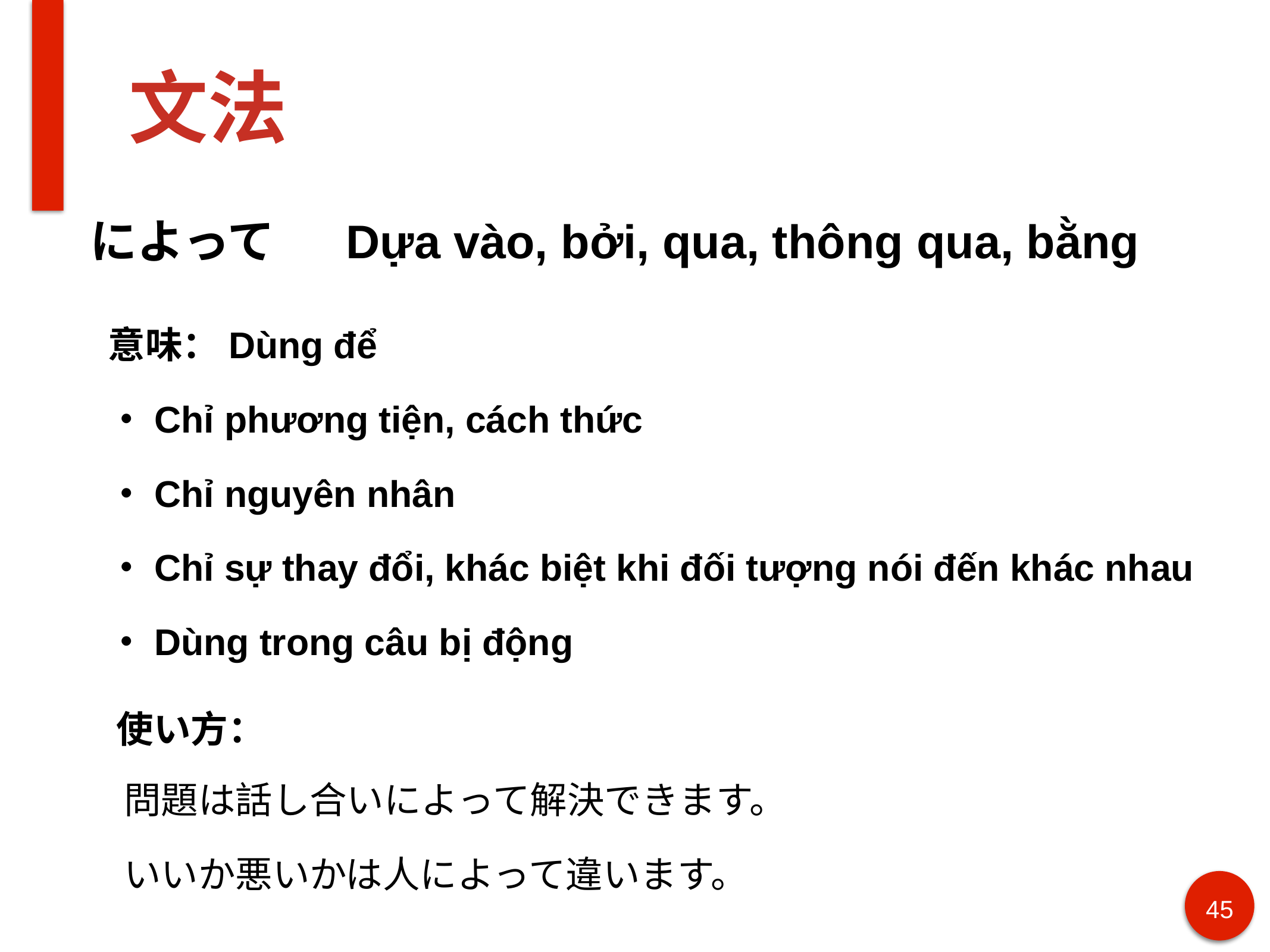

# 文法
によって 　Dựa vào, bởi, qua, thông qua, bằng

意味：Dùng để
・Chỉ phương tiện, cách thức
・Chỉ nguyên nhân
・Chỉ sự thay đổi, khác biệt khi đối tượng nói đến khác nhau
・Dùng trong câu bị động
使い方：
問題は話し合いによって解決できます。
いいか悪いかは人によって違います。
45